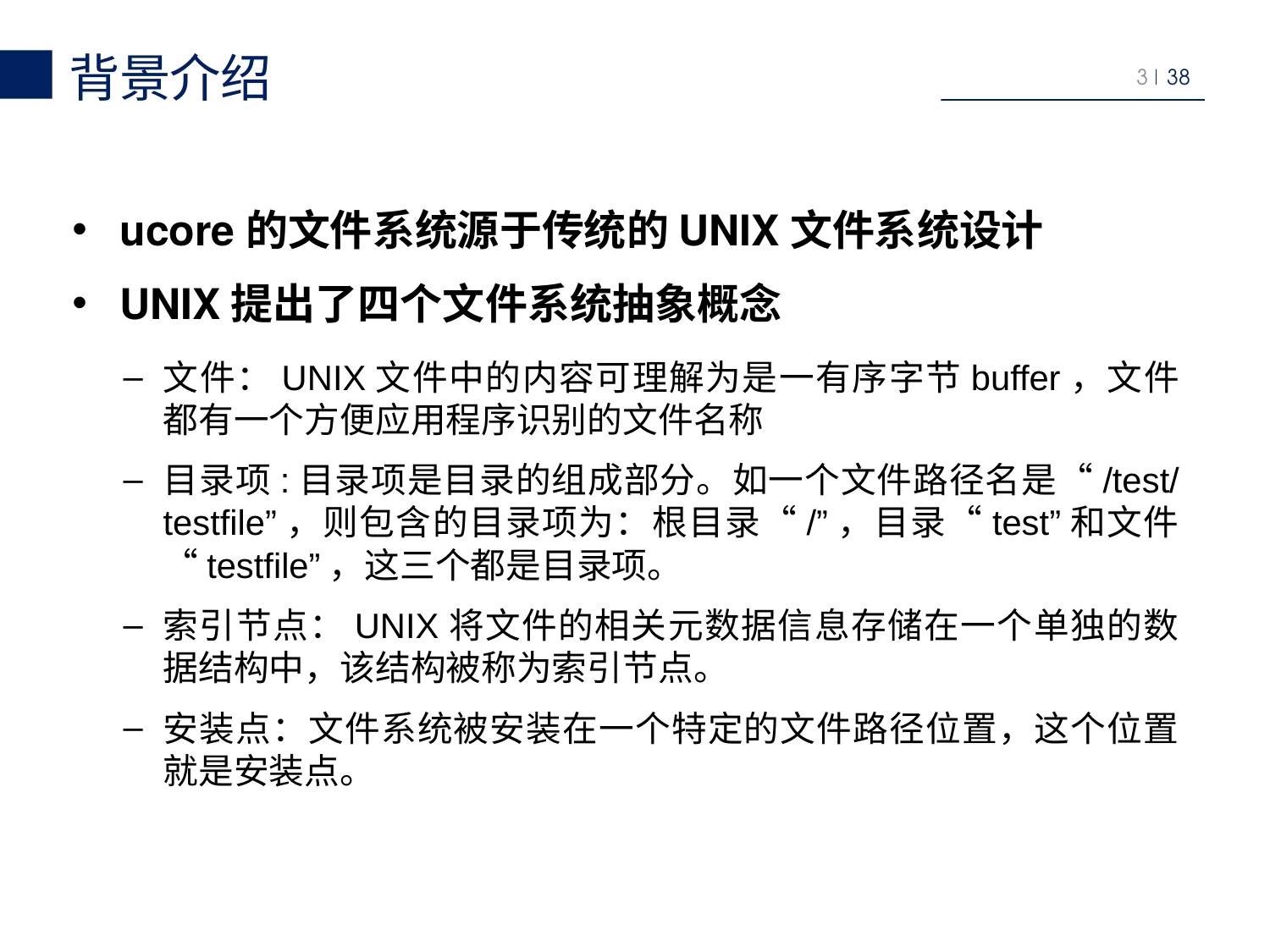

背景介绍

3
ucore的文件系统源于传统的UNIX文件系统设计
UNIX提出了四个文件系统抽象概念
文件：UNIX文件中的内容可理解为是一有序字节buffer，文件都有一个方便应用程序识别的文件名称
目录项:目录项是目录的组成部分。如一个文件路径名是“/test/testfile”，则包含的目录项为：根目录“/”，目录“test”和文件“testfile”，这三个都是目录项。
索引节点：UNIX将文件的相关元数据信息存储在一个单独的数据结构中，该结构被称为索引节点。
安装点：文件系统被安装在一个特定的文件路径位置，这个位置就是安装点。